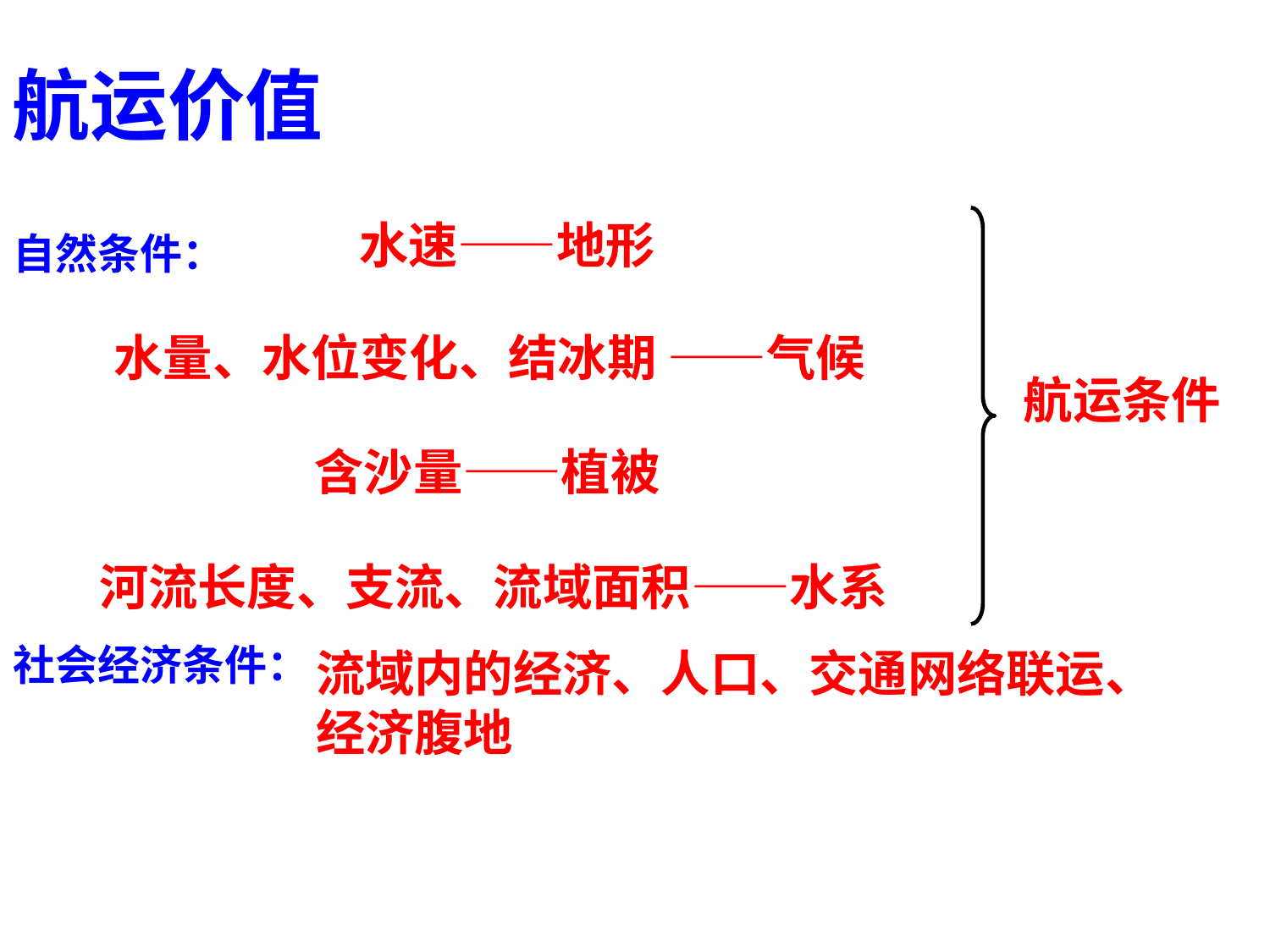

航运价值
水速——地形

自然条件：
社会经济条件：
水量、水位变化、结冰期 ——气候
航运条件
含沙量——植被
河流长度、支流、流域面积——水系
流域内的经济、人口、交通网络联运、经济腹地